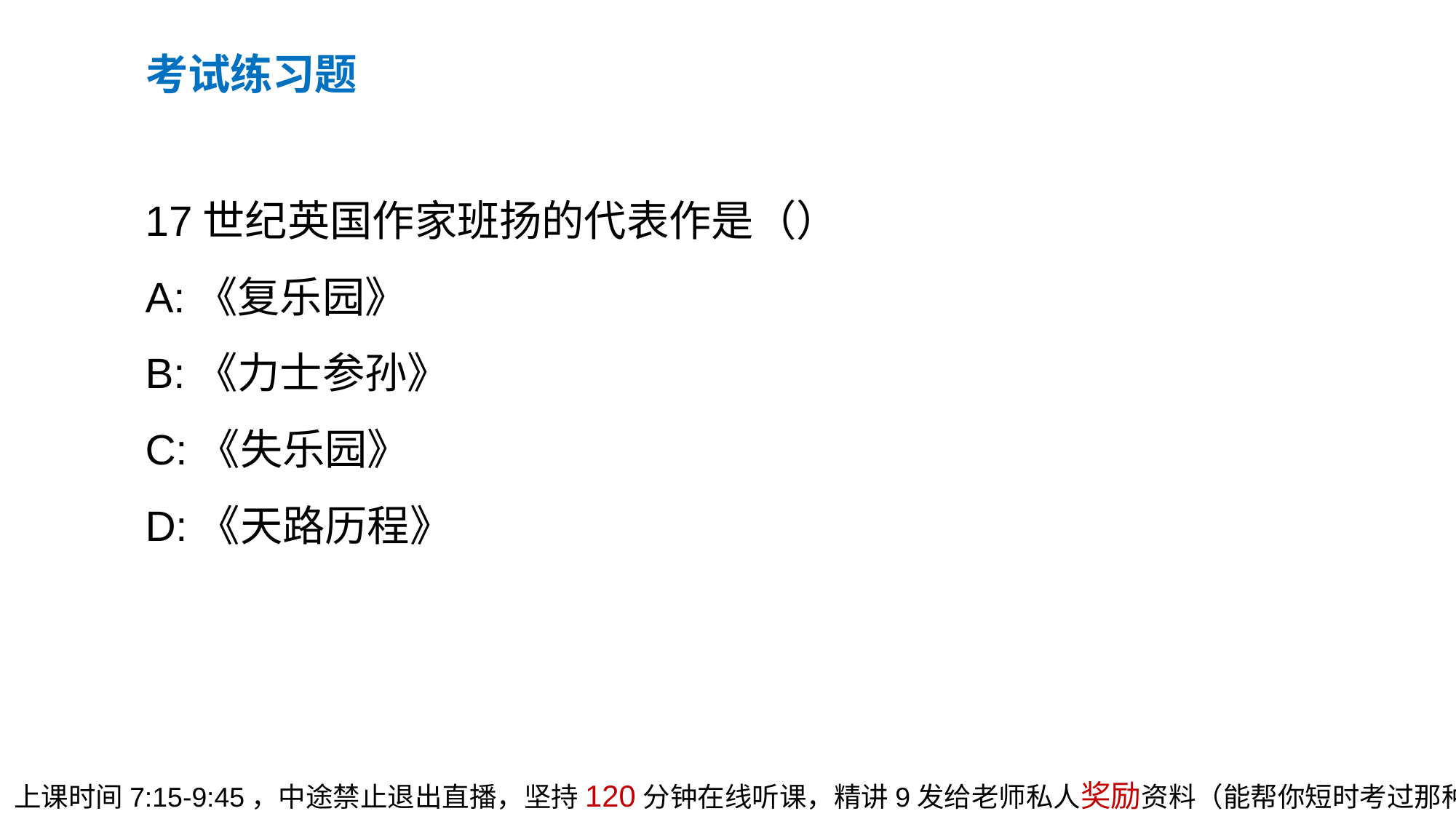

考试练习题
17世纪英国作家班扬的代表作是（） 
A:《复乐园》
B:《力士参孙》
C:《失乐园》
D:《天路历程》